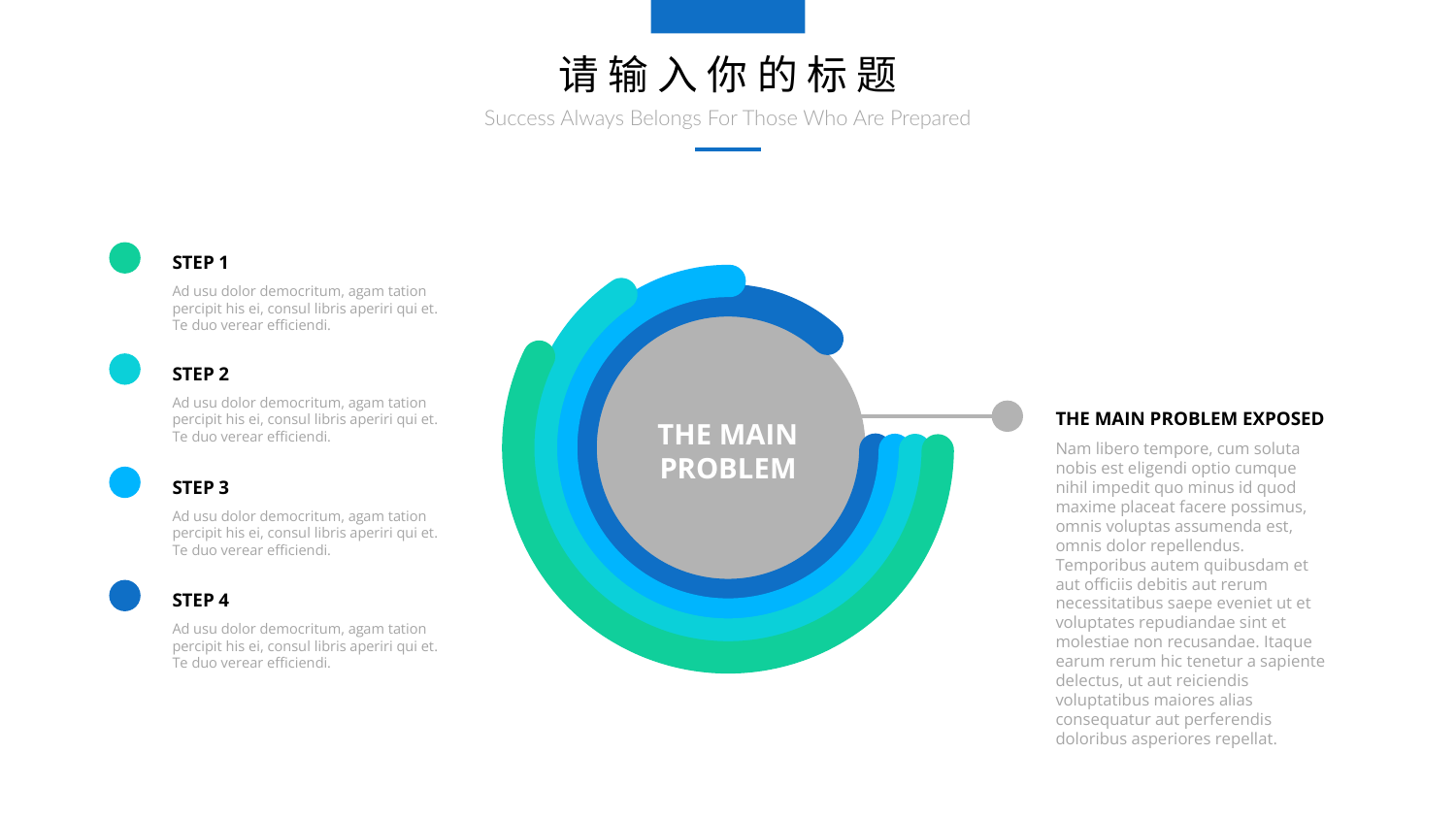

请输入你的标题
Success Always Belongs For Those Who Are Prepared

STEP 1
Ad usu dolor democritum, agam tation percipit his ei, consul libris aperiri qui et. Te duo verear efficiendi.

STEP 2
Ad usu dolor democritum, agam tation percipit his ei, consul libris aperiri qui et. Te duo verear efficiendi.
THE MAIN PROBLEM EXPOSED

THE MAIN PROBLEM
Nam libero tempore, cum soluta nobis est eligendi optio cumque nihil impedit quo minus id quod maxime placeat facere possimus, omnis voluptas assumenda est, omnis dolor repellendus. Temporibus autem quibusdam et aut officiis debitis aut rerum necessitatibus saepe eveniet ut et voluptates repudiandae sint et molestiae non recusandae. Itaque earum rerum hic tenetur a sapiente delectus, ut aut reiciendis voluptatibus maiores alias consequatur aut perferendis doloribus asperiores repellat.

STEP 3
Ad usu dolor democritum, agam tation percipit his ei, consul libris aperiri qui et. Te duo verear efficiendi.

STEP 4
Ad usu dolor democritum, agam tation percipit his ei, consul libris aperiri qui et. Te duo verear efficiendi.